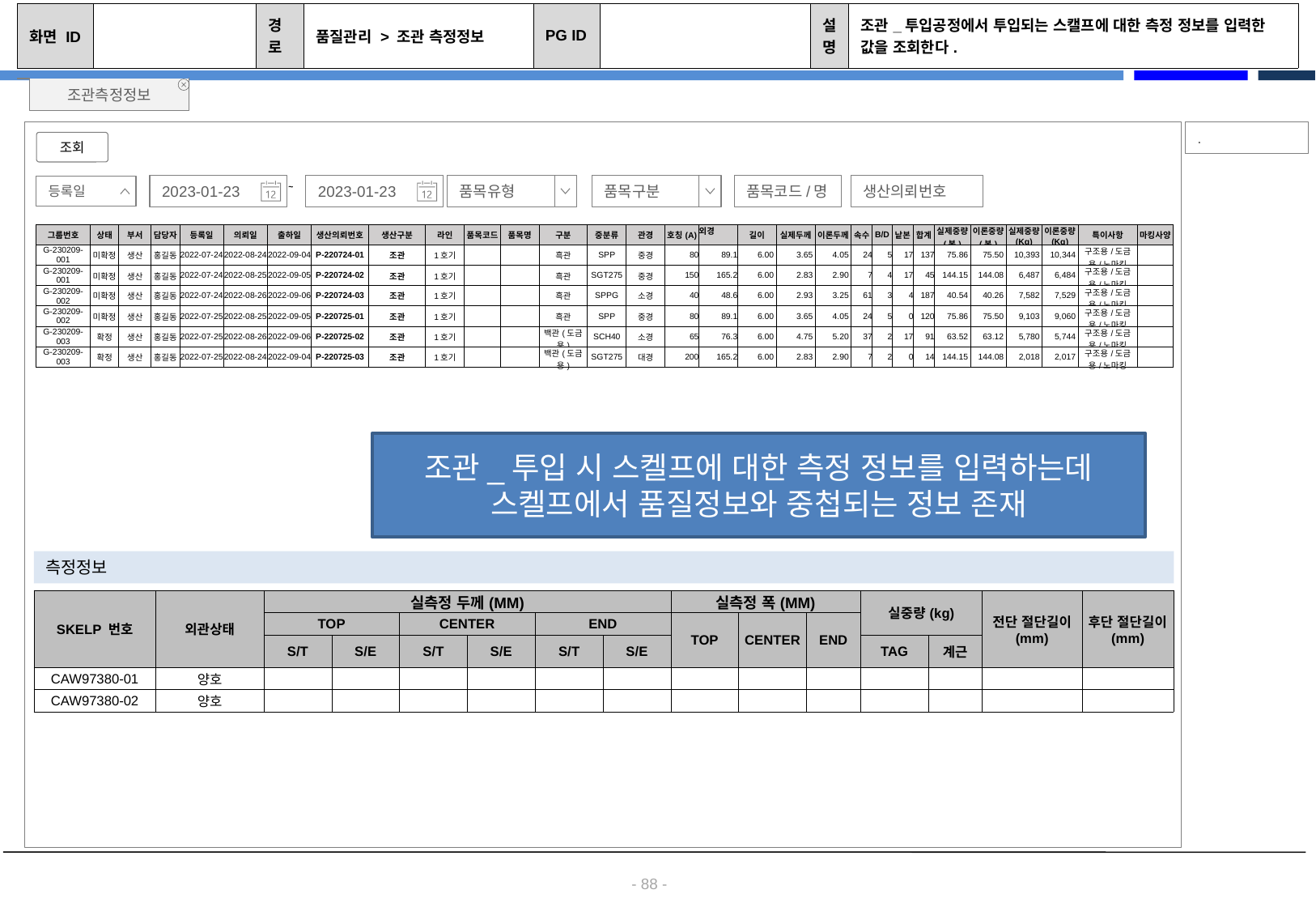

| 화면 ID |  | 경로 | 품질관리 > 조관 측정정보 | PG ID |  | 설명 | 조관\_투입공정에서 투입되는 스캘프에 대한 측정 정보를 입력한 값을 조회한다. |
| --- | --- | --- | --- | --- | --- | --- | --- |
조관측정정보

.
조회
2023-01-23

~
2023-01-23

품목유형

품목구분

품목코드/명
생산의뢰번호
등록일

| 그룹번호 | 상태 | 부서 | 담당자 | 등록일 | 의뢰일 | 출하일 | 생산의뢰번호 | 생산구분 | 라인 | 품목코드 | 품목명 | 구분 | 중분류 | 관경 | 호칭(A) | 외경 | 길이 | 실제두께 | 이론두께 | 속수 | B/D | 낱본 | 합계 | 실제중량 (본) | 이론중량 (본) | 실제중량 (Kg) | 이론중량 (Kg) | 특이사항 | 마킹사양 |
| --- | --- | --- | --- | --- | --- | --- | --- | --- | --- | --- | --- | --- | --- | --- | --- | --- | --- | --- | --- | --- | --- | --- | --- | --- | --- | --- | --- | --- | --- |
| G-230209-001 | 미확정 | 생산 | 홍길동 | 2022-07-24 | 2022-08-24 | 2022-09-04 | P-220724-01 | 조관 | 1호기 |  |  | 흑관 | SPP | 중경 | 80 | 89.1 | 6.00 | 3.65 | 4.05 | 24 | 5 | 17 | 137 | 75.86 | 75.50 | 10,393 | 10,344 | 구조용/도금용/노마킹 |  |
| G-230209-001 | 미확정 | 생산 | 홍길동 | 2022-07-24 | 2022-08-25 | 2022-09-05 | P-220724-02 | 조관 | 1호기 |  |  | 흑관 | SGT275 | 중경 | 150 | 165.2 | 6.00 | 2.83 | 2.90 | 7 | 4 | 17 | 45 | 144.15 | 144.08 | 6,487 | 6,484 | 구조용/도금용/노마킹 |  |
| G-230209-002 | 미확정 | 생산 | 홍길동 | 2022-07-24 | 2022-08-26 | 2022-09-06 | P-220724-03 | 조관 | 1호기 |  |  | 흑관 | SPPG | 소경 | 40 | 48.6 | 6.00 | 2.93 | 3.25 | 61 | 3 | 4 | 187 | 40.54 | 40.26 | 7,582 | 7,529 | 구조용/도금용/노마킹 |  |
| G-230209-002 | 미확정 | 생산 | 홍길동 | 2022-07-25 | 2022-08-25 | 2022-09-05 | P-220725-01 | 조관 | 1호기 |  |  | 흑관 | SPP | 중경 | 80 | 89.1 | 6.00 | 3.65 | 4.05 | 24 | 5 | 0 | 120 | 75.86 | 75.50 | 9,103 | 9,060 | 구조용/도금용/노마킹 |  |
| G-230209-003 | 확정 | 생산 | 홍길동 | 2022-07-25 | 2022-08-26 | 2022-09-06 | P-220725-02 | 조관 | 1호기 |  |  | 백관(도금용) | SCH40 | 소경 | 65 | 76.3 | 6.00 | 4.75 | 5.20 | 37 | 2 | 17 | 91 | 63.52 | 63.12 | 5,780 | 5,744 | 구조용/도금용/노마킹 |  |
| G-230209-003 | 확정 | 생산 | 홍길동 | 2022-07-25 | 2022-08-24 | 2022-09-04 | P-220725-03 | 조관 | 1호기 |  |  | 백관(도금용) | SGT275 | 대경 | 200 | 165.2 | 6.00 | 2.83 | 2.90 | 7 | 2 | 0 | 14 | 144.15 | 144.08 | 2,018 | 2,017 | 구조용/도금용/노마킹 |  |

조관_투입 시 스켈프에 대한 측정 정보를 입력하는데 스켈프에서 품질정보와 중첩되는 정보 존재
측정정보
| SKELP 번호 | 외관상태 | 실측정 두께(MM) |  |  |  |  |  | 실측정 폭(MM) |  |  | 실중량(kg) |  | 전단 절단길이 (mm) | 후단 절단길이 (mm) |
| --- | --- | --- | --- | --- | --- | --- | --- | --- | --- | --- | --- | --- | --- | --- |
|  |  | TOP |  | CENTER |  | END |  | TOP | CENTER | END |  |  |  |  |
|  |  | S/T | S/E | S/T | S/E | S/T | S/E |  |  |  | TAG | 계근 |  |  |
| CAW97380-01 | 양호 |  |  |  |  |  |  |  |  |  |  |  |  |  |
| CAW97380-02 | 양호 |  |  |  |  |  |  |  |  |  |  |  |  |  |